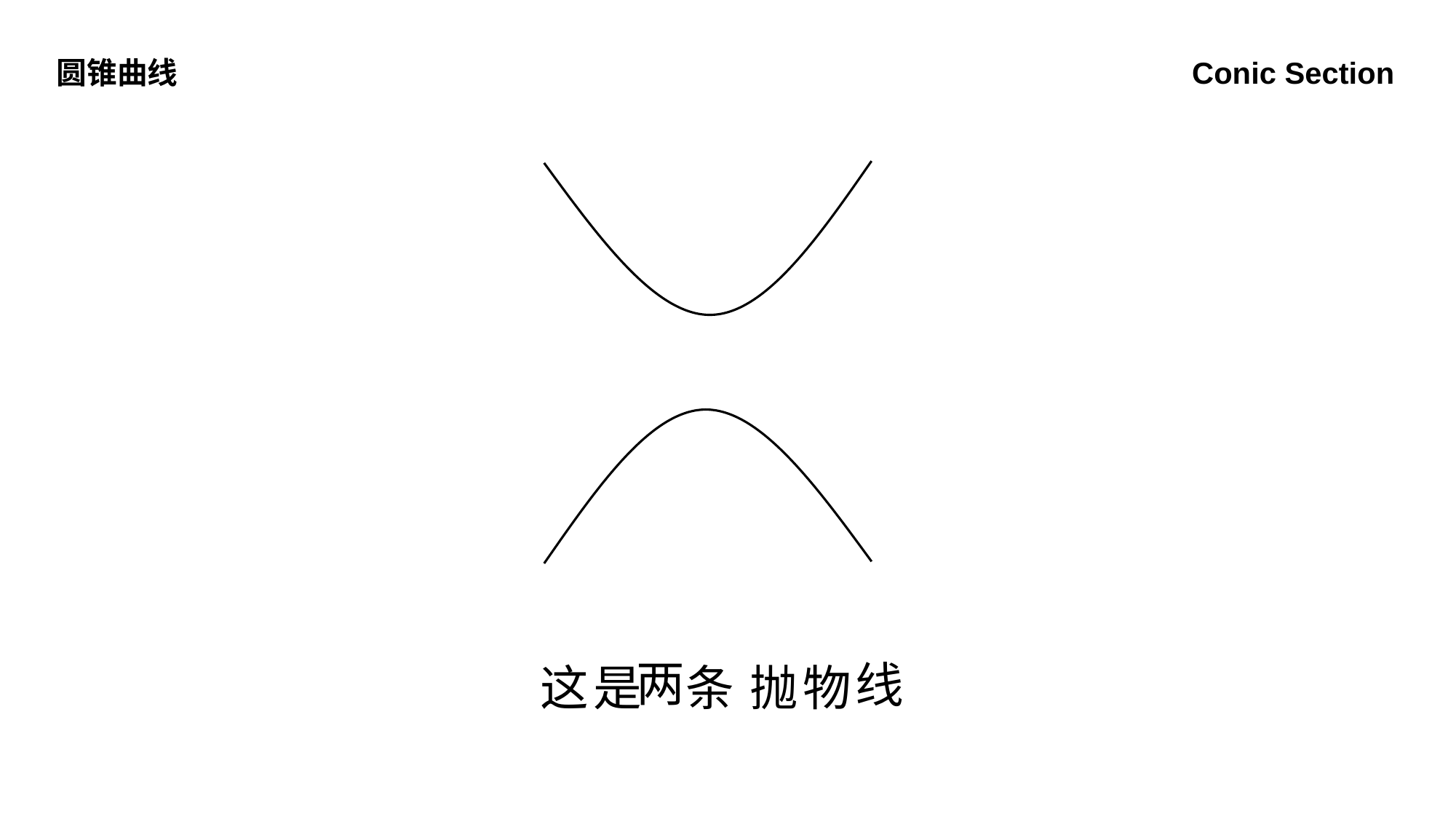

圆锥曲线
Conic Section

两
线
这是   条
抛物
一
双曲